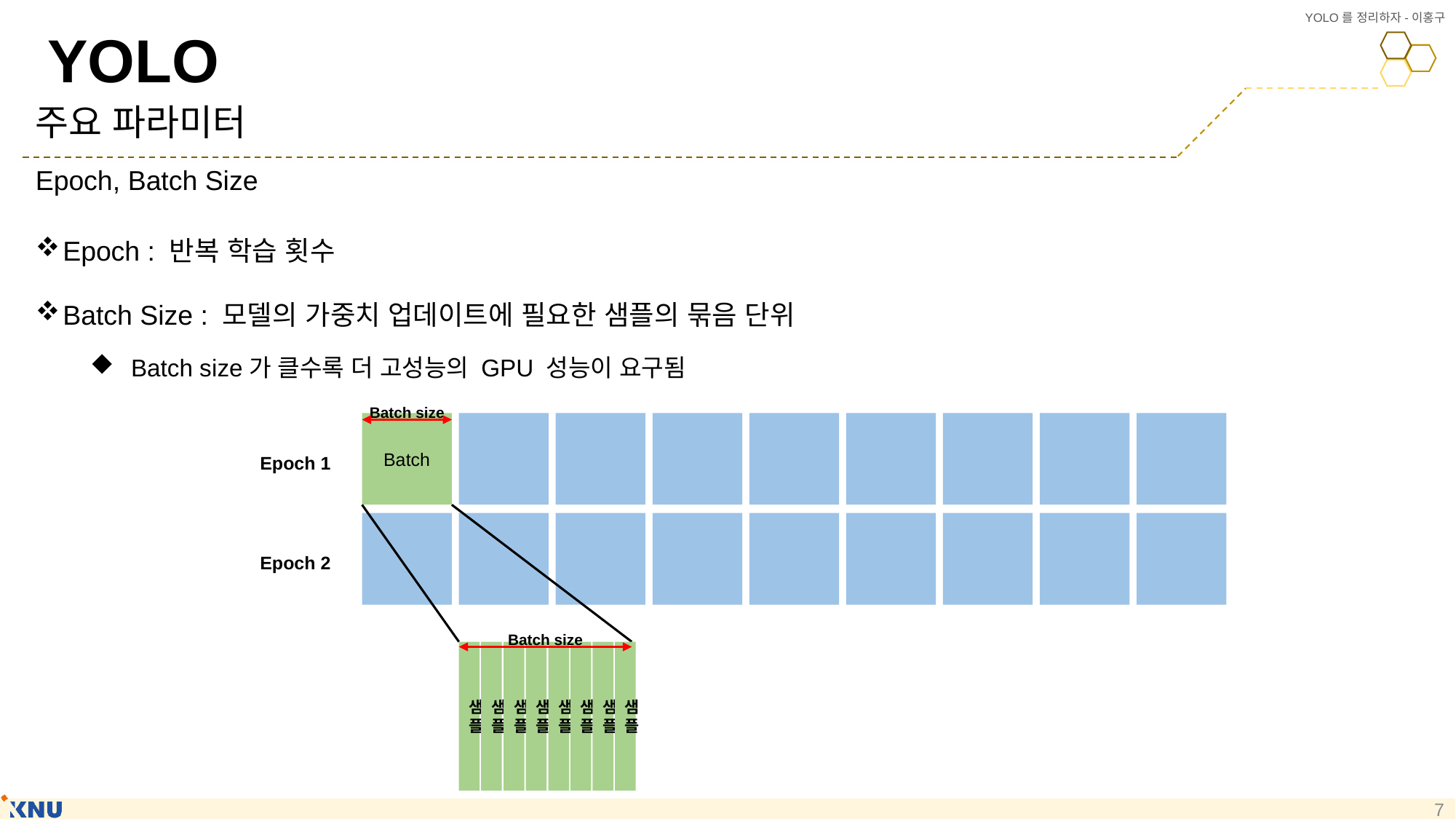

# YOLO
주요 파라미터
Epoch, Batch Size
Epoch : 반복 학습 횟수
Batch Size : 모델의 가중치 업데이트에 필요한 샘플의 묶음 단위
Batch size가 클수록 더 고성능의 GPU 성능이 요구됨
Batch size
Batch

Epoch 1

Epoch 2
Batch size
샘
플
샘
플
샘
플
샘
플
샘
플
샘
플
샘
플
샘
플
7